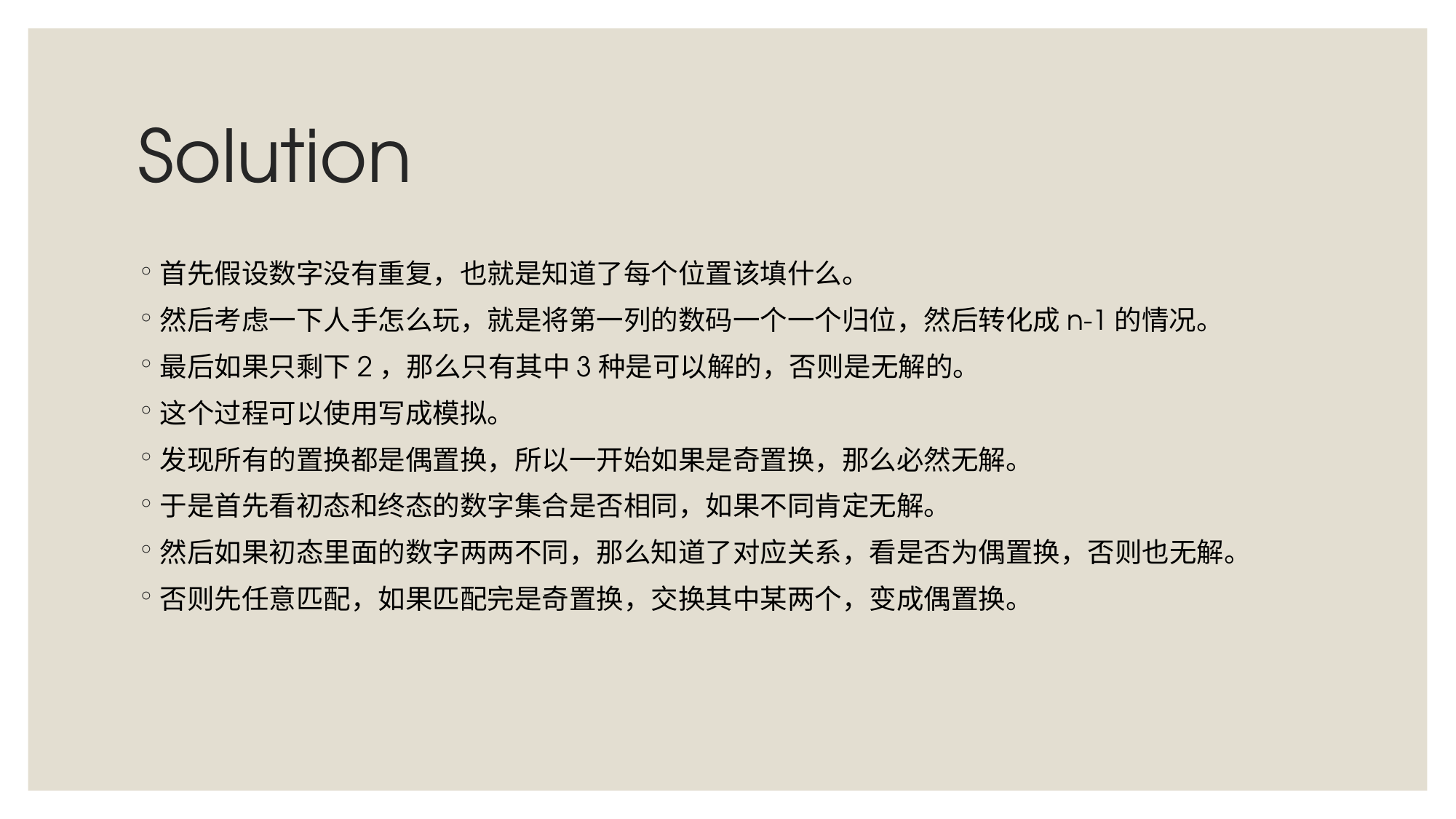

# Solution
首先假设数字没有重复，也就是知道了每个位置该填什么。
然后考虑一下人手怎么玩，就是将第一列的数码一个一个归位，然后转化成n-1的情况。
最后如果只剩下2，那么只有其中3种是可以解的，否则是无解的。
这个过程可以使用写成模拟。
发现所有的置换都是偶置换，所以一开始如果是奇置换，那么必然无解。
于是首先看初态和终态的数字集合是否相同，如果不同肯定无解。
然后如果初态里面的数字两两不同，那么知道了对应关系，看是否为偶置换，否则也无解。
否则先任意匹配，如果匹配完是奇置换，交换其中某两个，变成偶置换。